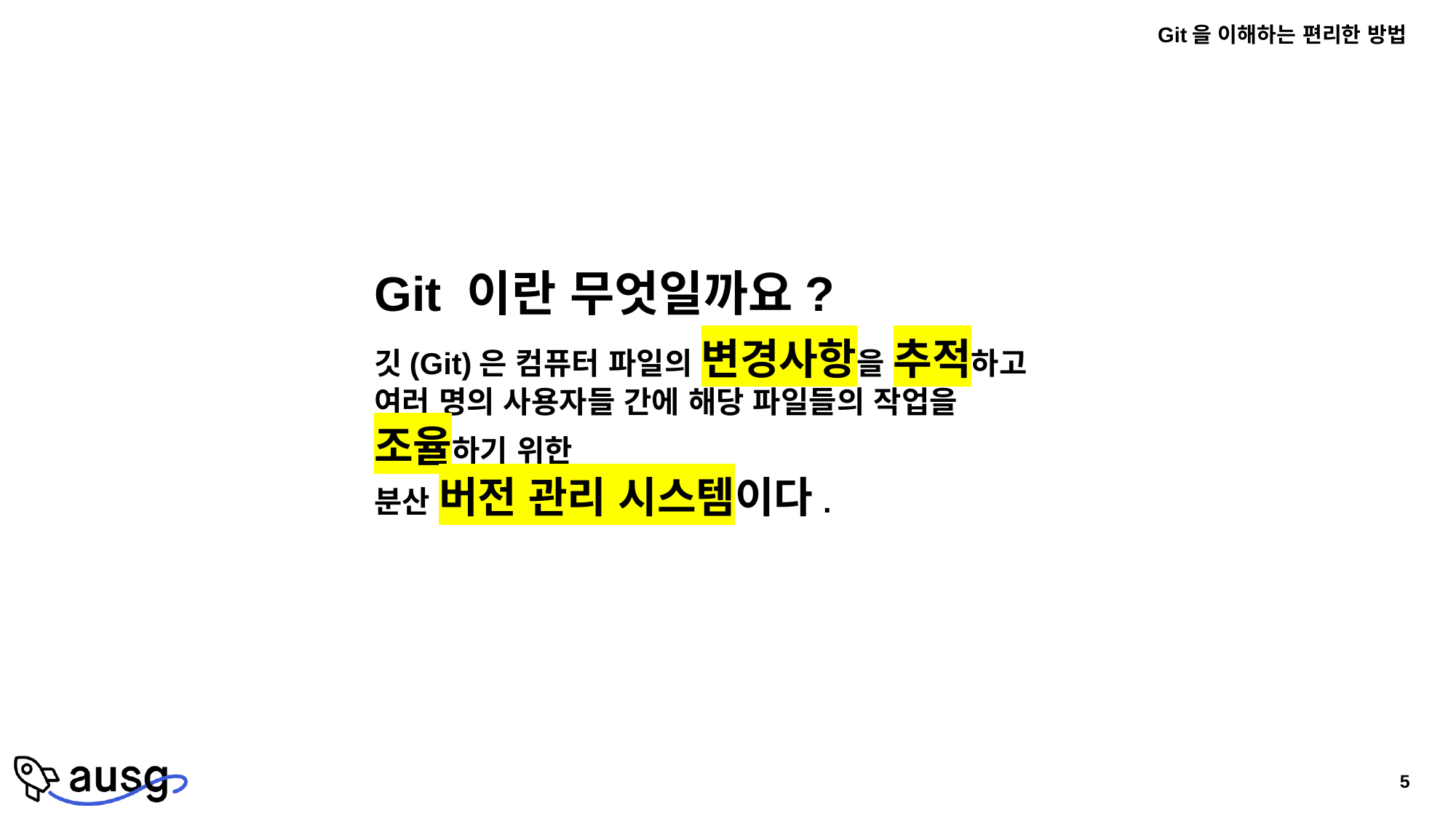

Git을 이해하는 편리한 방법
Git 이란 무엇일까요?
깃(Git)은 컴퓨터 파일의 변경사항을 추적하고
여러 명의 사용자들 간에 해당 파일들의 작업을 조율하기 위한
분산 버전 관리 시스템이다.
5